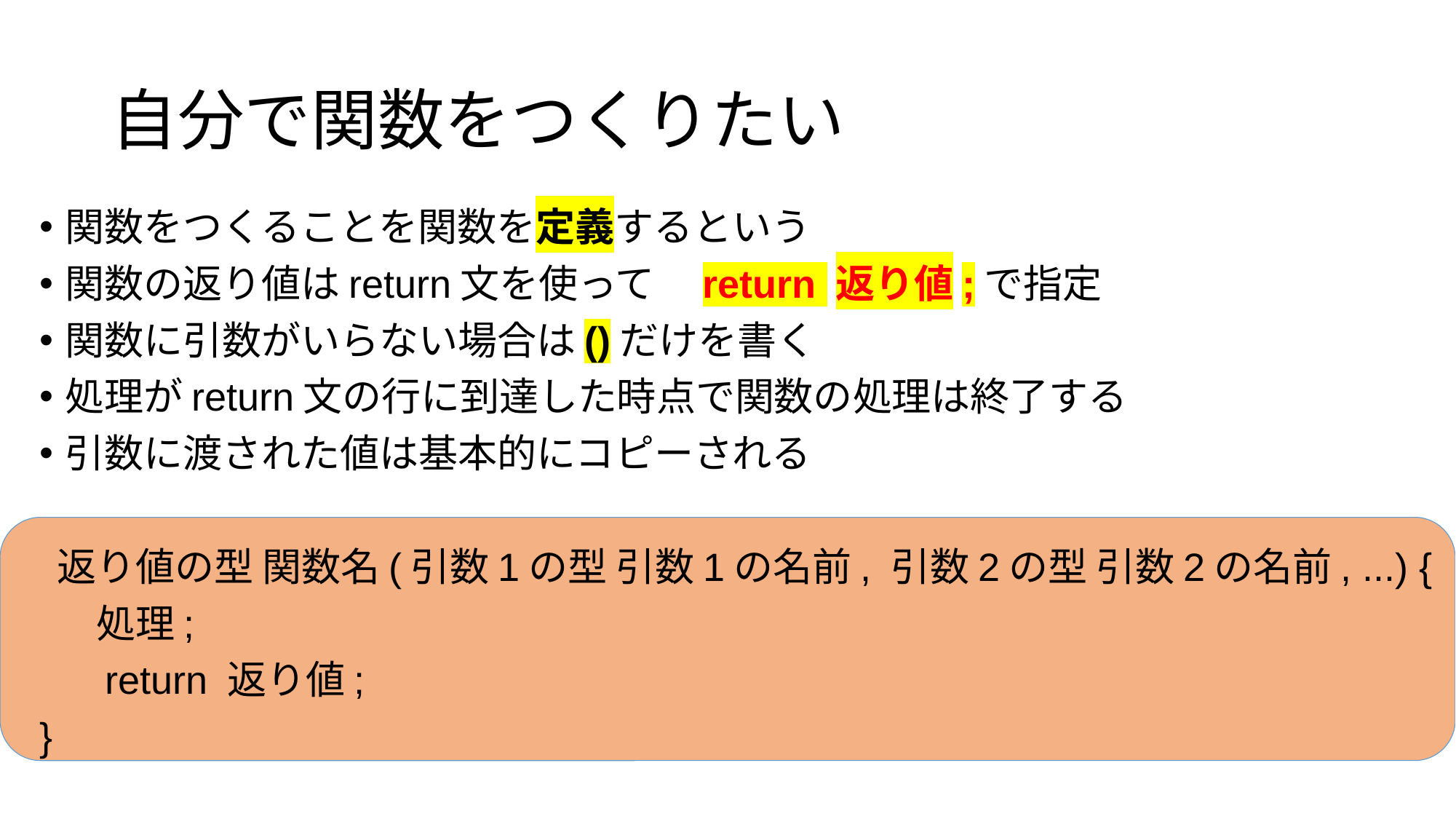

# 自分で関数をつくりたい
関数をつくることを関数を定義するという
関数の返り値はreturn文を使って　return 返り値;で指定
関数に引数がいらない場合は()だけを書く
処理がreturn文の行に到達した時点で関数の処理は終了する
引数に渡された値は基本的にコピーされる

 返り値の型 関数名(引数1の型 引数1の名前, 引数2の型 引数2の名前, ...) {
 　処理;
 　return 返り値;
}